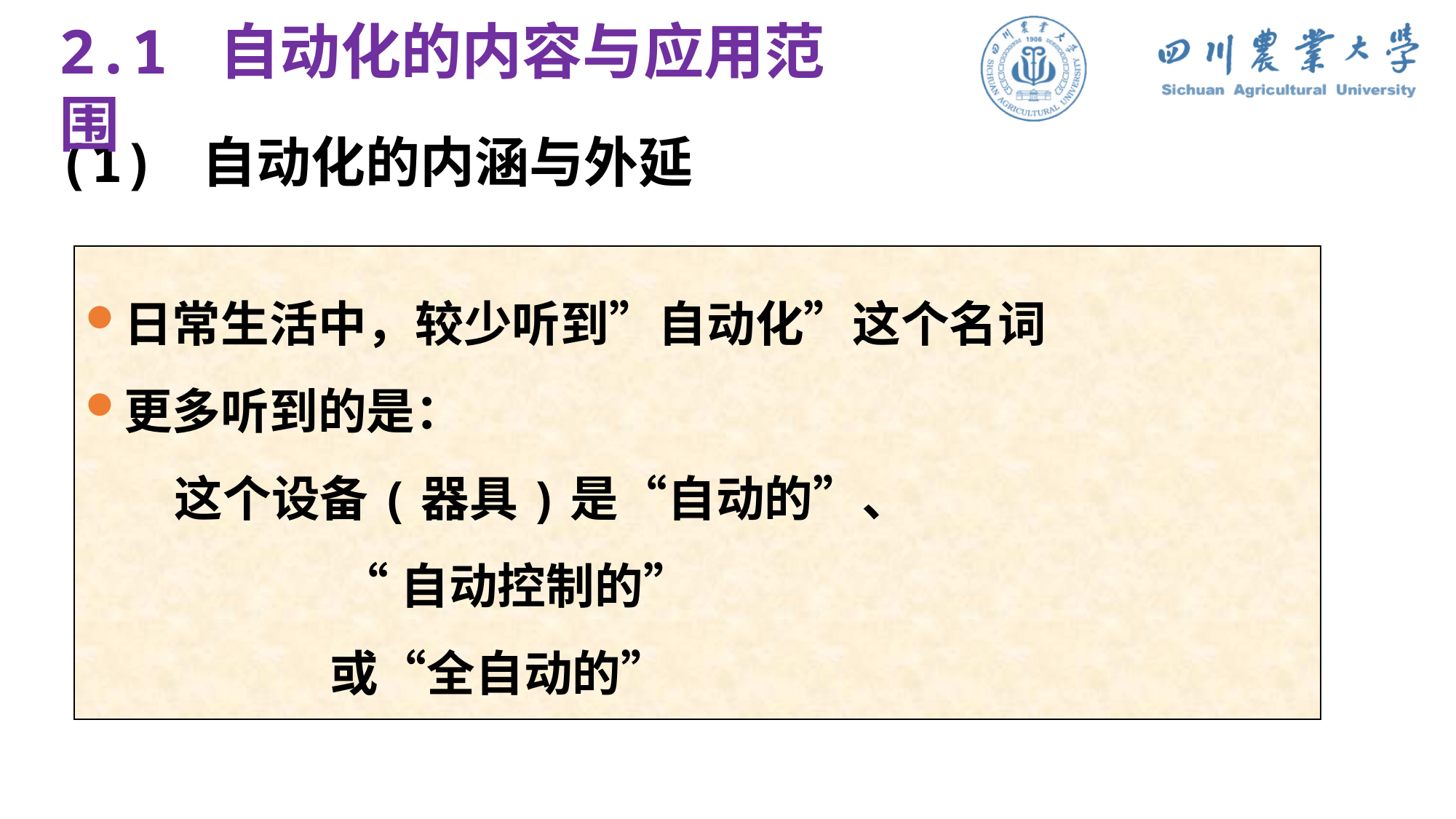

2.1 自动化的内容与应用范围
(1) 自动化的内涵与外延
日常生活中，较少听到”自动化”这个名词
更多听到的是：
       这个设备(器具)是“自动的”、
                       “自动控制的”
                     或“全自动的”